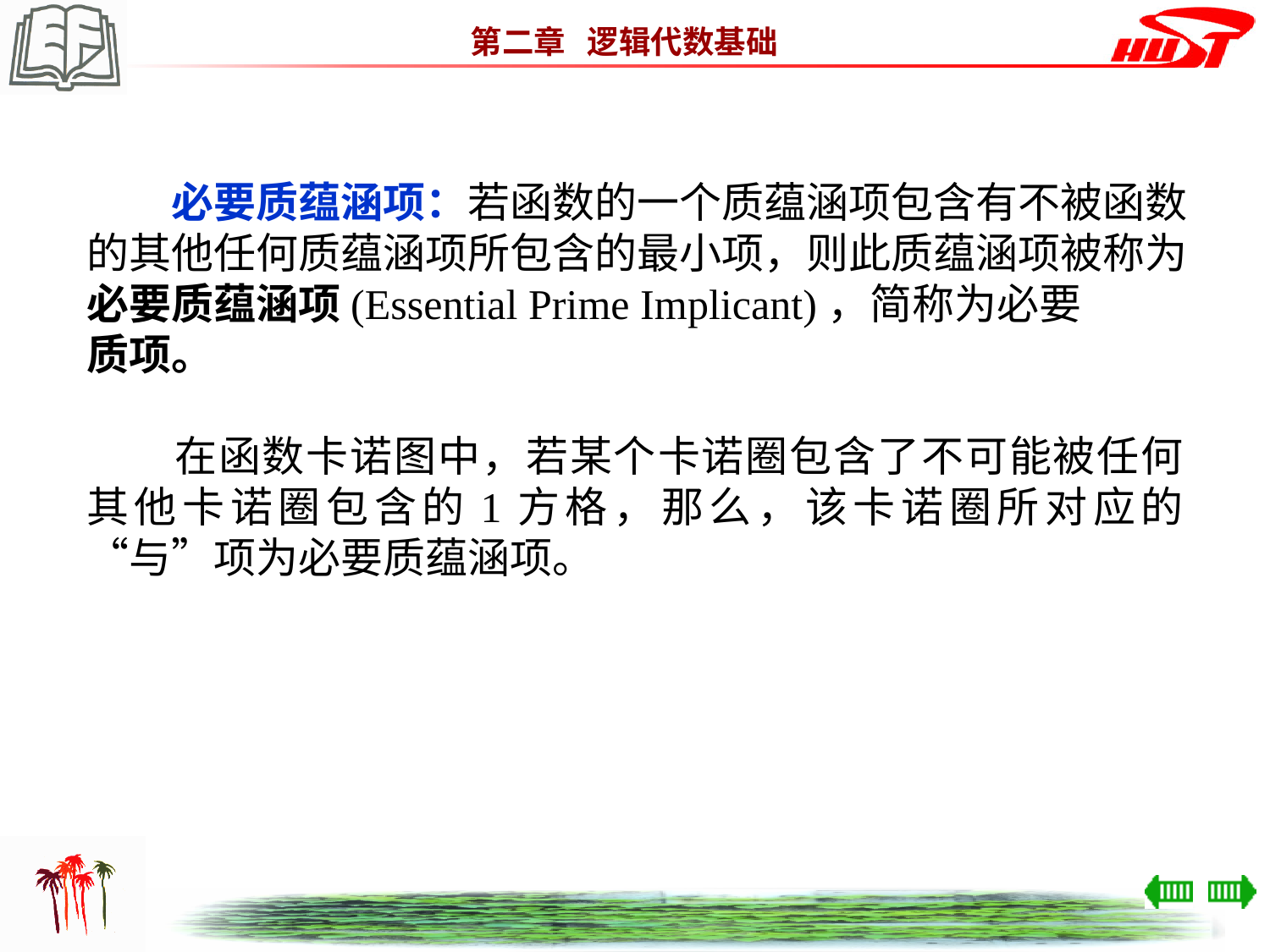

必要质蕴涵项：若函数的一个质蕴涵项包含有不被函数的其他任何质蕴涵项所包含的最小项，则此质蕴涵项被称为必要质蕴涵项(Essential Prime Implicant)，简称为必要
质项。
　　在函数卡诺图中，若某个卡诺圈包含了不可能被任何其他卡诺圈包含的1方格，那么，该卡诺圈所对应的“与”项为必要质蕴涵项。